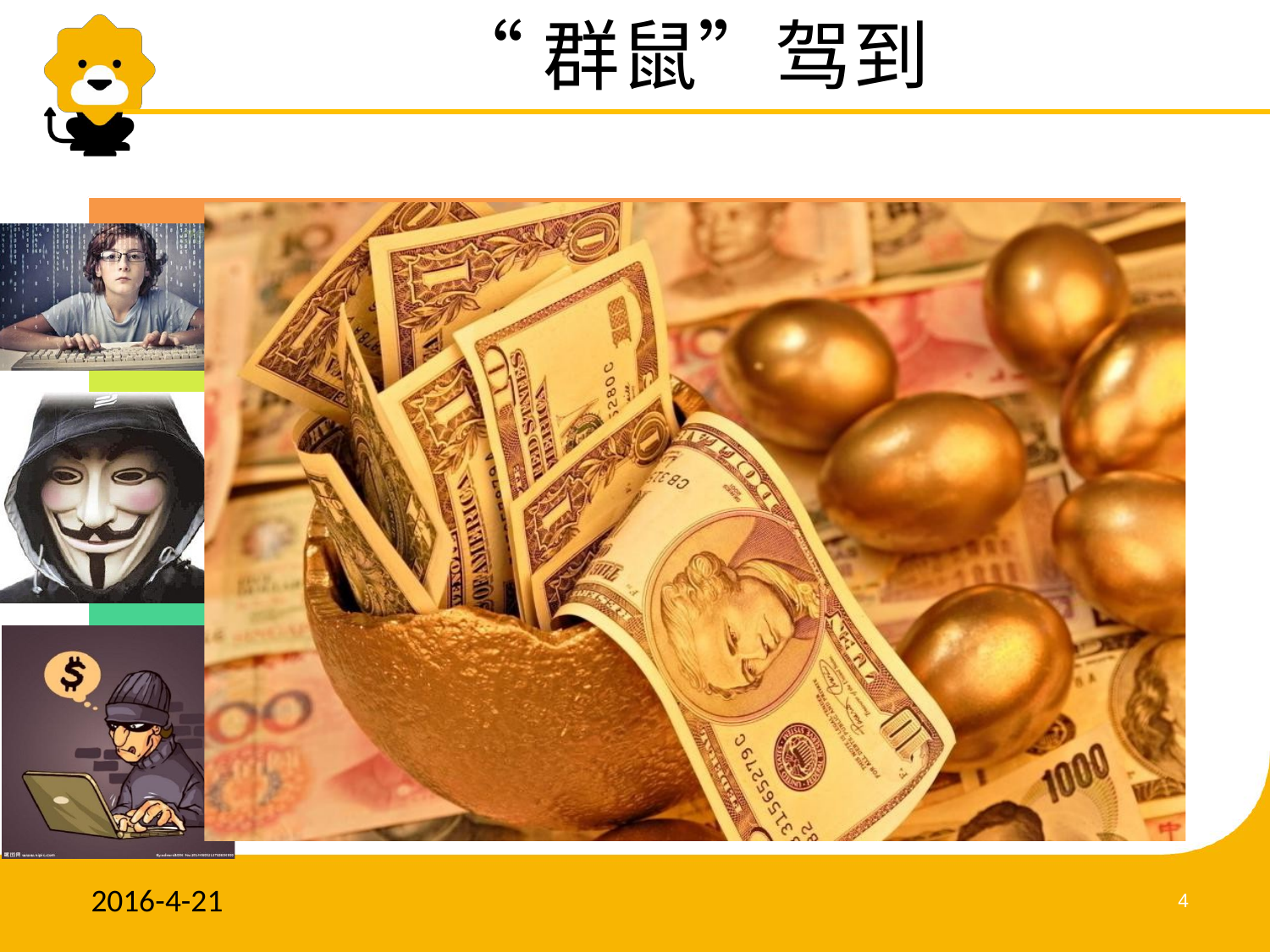

# “群鼠”驾到

XSS漏洞（特征型）
少年黑客
弱口令--员工/子系统管理员（暴力型）
白帽临时工
未授权访问、权限绕过（认证型）
黄牛党
设计缺陷、逻辑错误（逻辑型）
职业黑客
企业信息（展现型）

2016-4-21
4